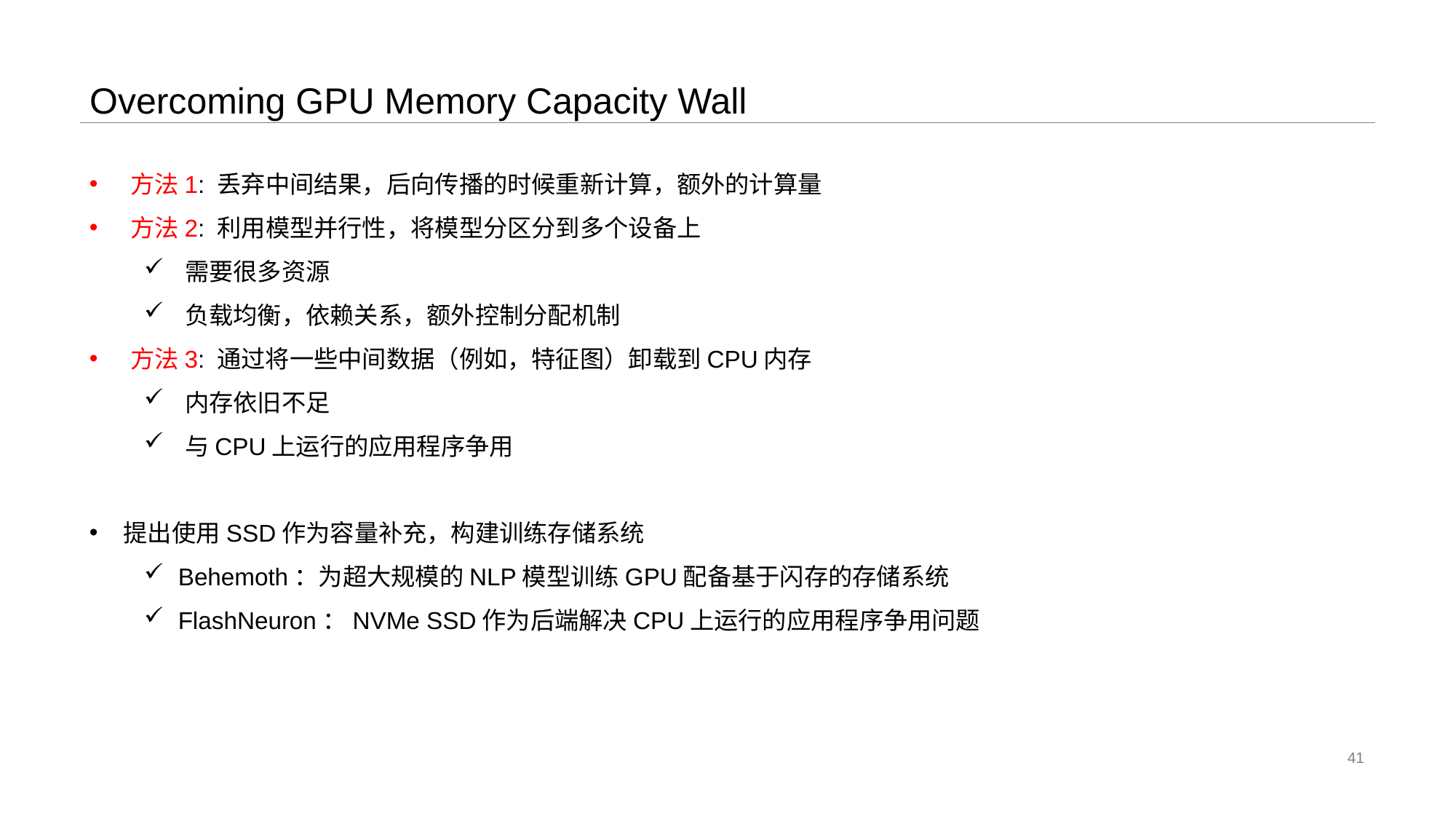

# Overcoming GPU Memory Capacity Wall
方法1: 丢弃中间结果，后向传播的时候重新计算，额外的计算量
方法2: 利用模型并行性，将模型分区分到多个设备上
需要很多资源
负载均衡，依赖关系，额外控制分配机制
方法3: 通过将一些中间数据（例如，特征图）卸载到CPU内存
内存依旧不足
与CPU上运行的应用程序争用

提出使用SSD作为容量补充，构建训练存储系统
Behemoth：为超大规模的NLP模型训练GPU配备基于闪存的存储系统
FlashNeuron：NVMe SSD作为后端解决CPU上运行的应用程序争用问题

41